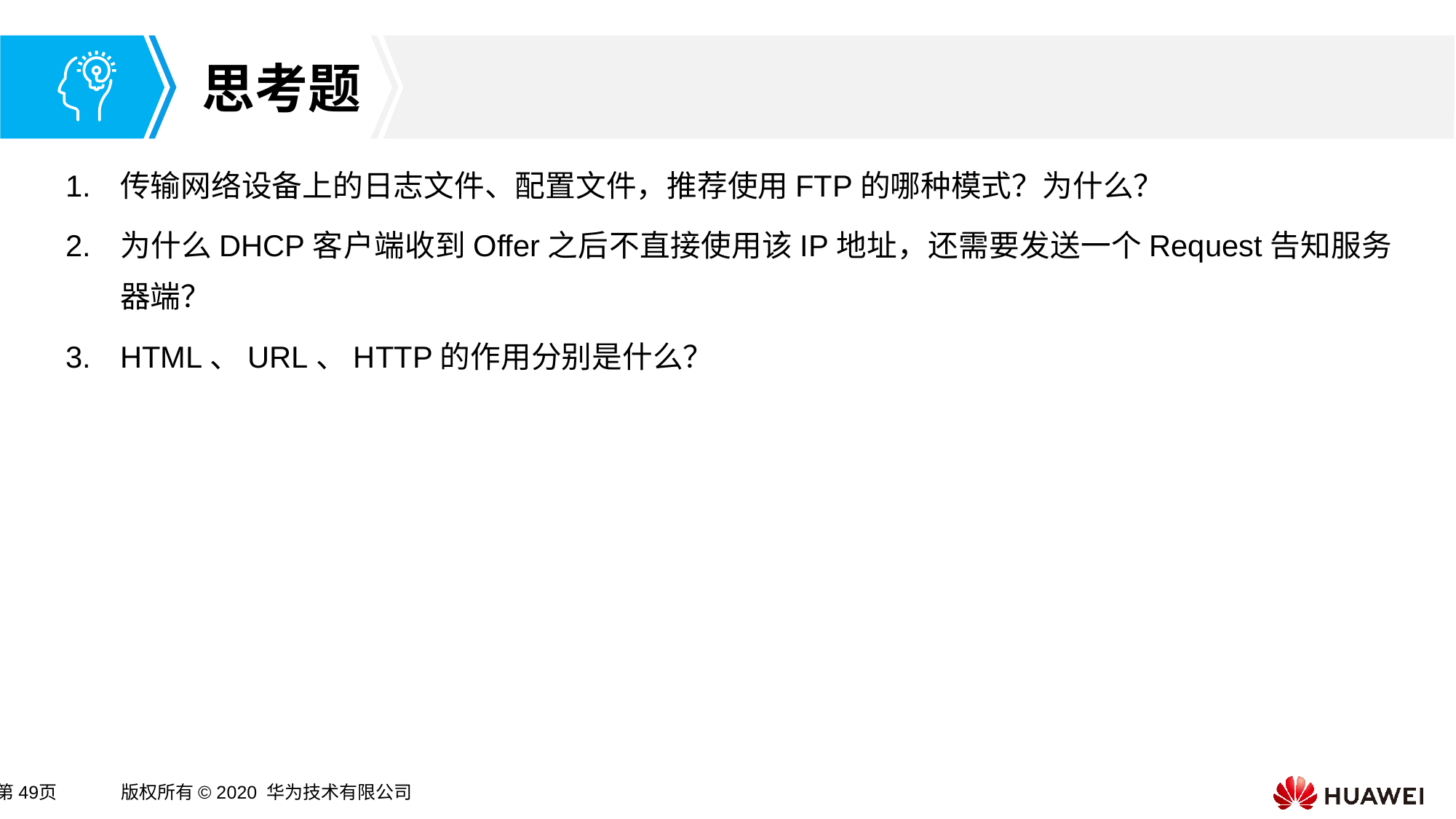

传输网络设备上的日志文件、配置文件，推荐使用FTP的哪种模式？为什么？
为什么DHCP客户端收到Offer之后不直接使用该IP地址，还需要发送一个Request告知服务器端？
HTML、URL、HTTP的作用分别是什么？